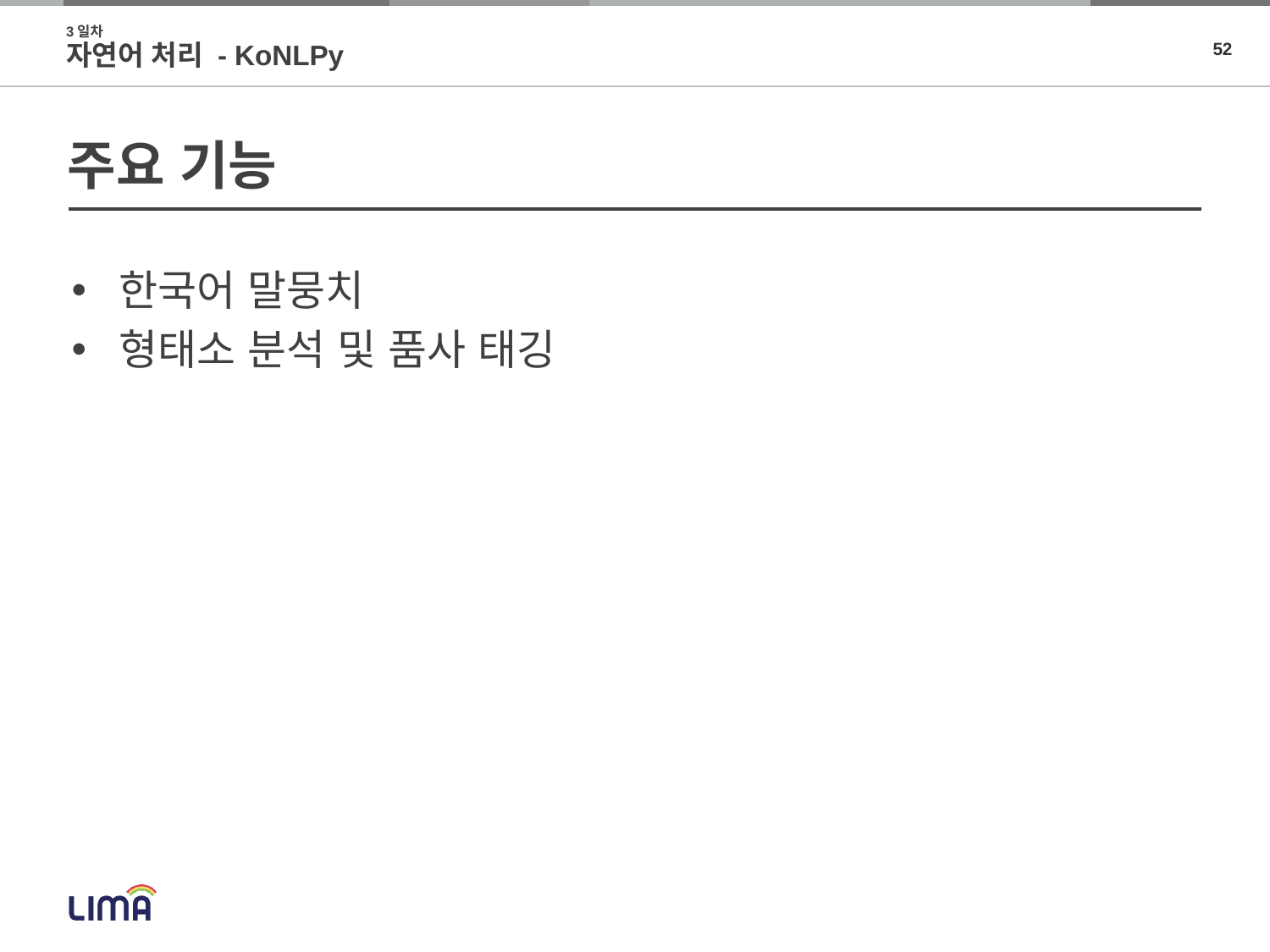

3일차
자연어 처리 - KoNLPy
# 주요 기능
한국어 말뭉치
형태소 분석 및 품사 태깅